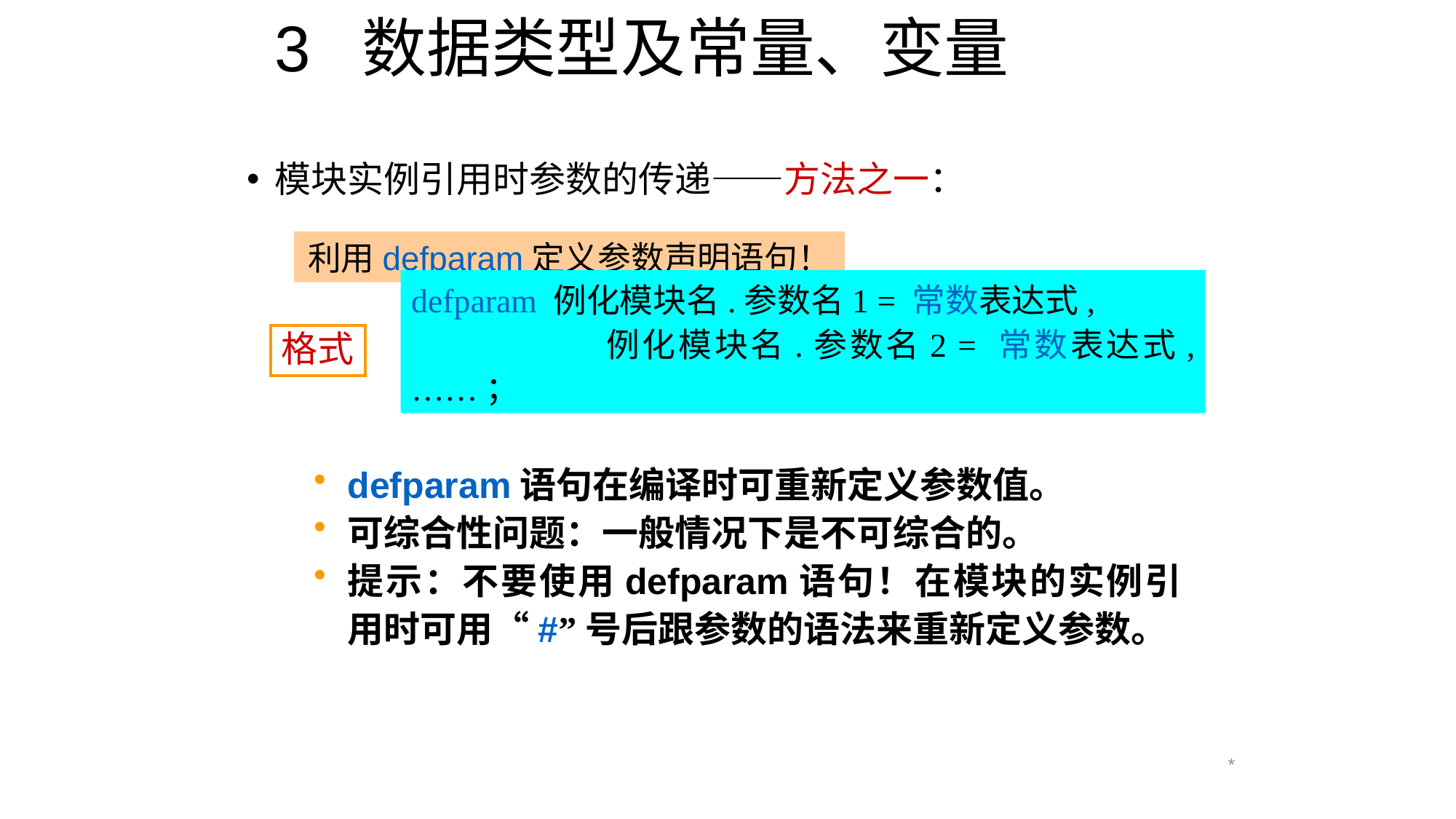

# 3  数据类型及常量、变量
模块实例引用时参数的传递——方法之一：
利用defparam定义参数声明语句！
defparam 例化模块名.参数名1 = 常数表达式,
                  例化模块名.参数名2 = 常数表达式, ……；
格式
defparam语句在编译时可重新定义参数值。
可综合性问题：一般情况下是不可综合的。
提示：不要使用defparam语句！在模块的实例引用时可用“#”号后跟参数的语法来重新定义参数。
*